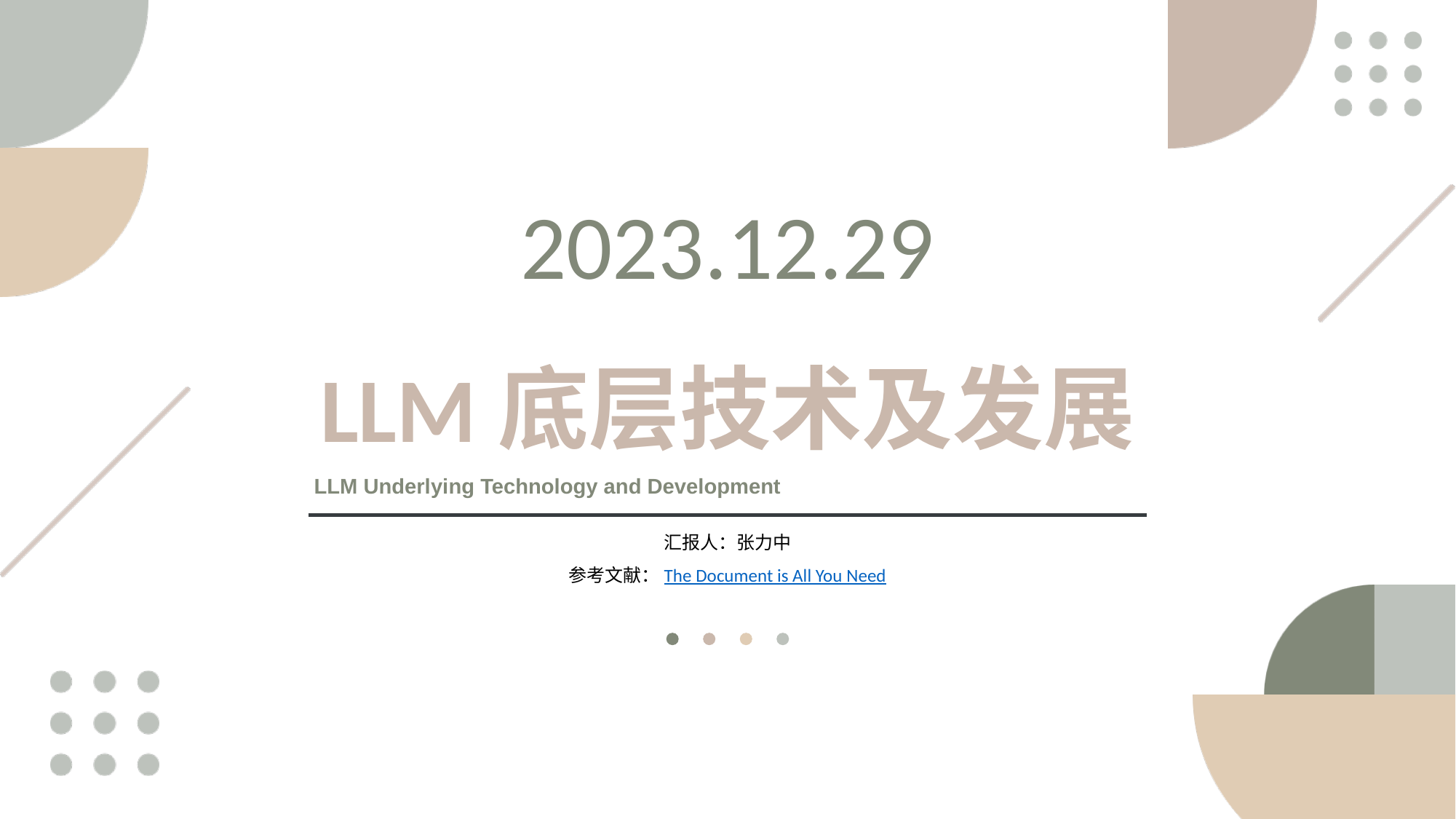

2023.12.29
LLM底层技术及发展
LLM Underlying Technology and Development
汇报人：张力中
参考文献：The Document is All You Need